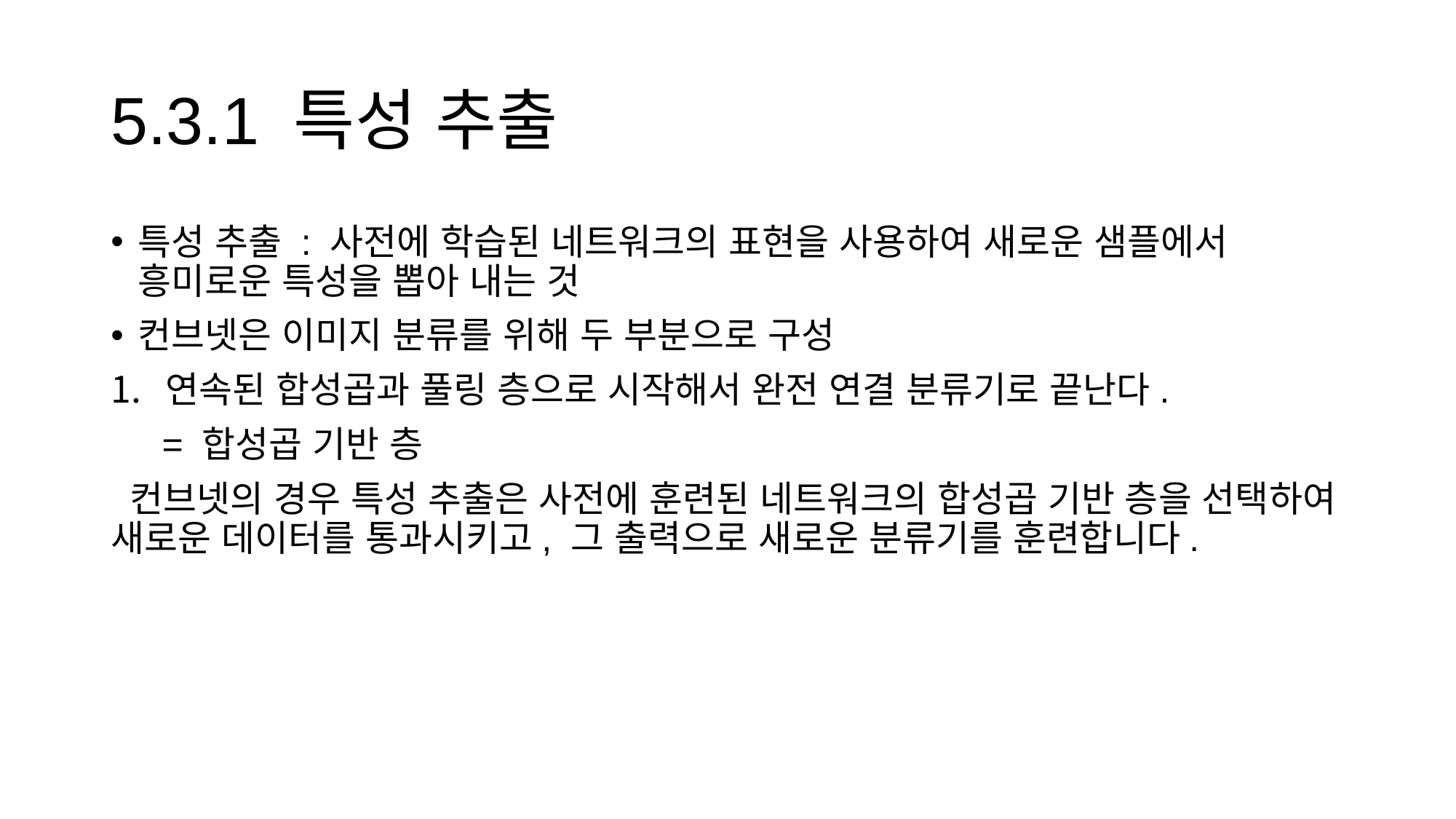

# 5.3.1 특성 추출
특성 추출 : 사전에 학습된 네트워크의 표현을 사용하여 새로운 샘플에서 흥미로운 특성을 뽑아 내는 것
컨브넷은 이미지 분류를 위해 두 부분으로 구성
연속된 합성곱과 풀링 층으로 시작해서 완전 연결 분류기로 끝난다.
     = 합성곱 기반 층
 컨브넷의 경우 특성 추출은 사전에 훈련된 네트워크의 합성곱 기반 층을 선택하여 새로운 데이터를 통과시키고, 그 출력으로 새로운 분류기를 훈련합니다.